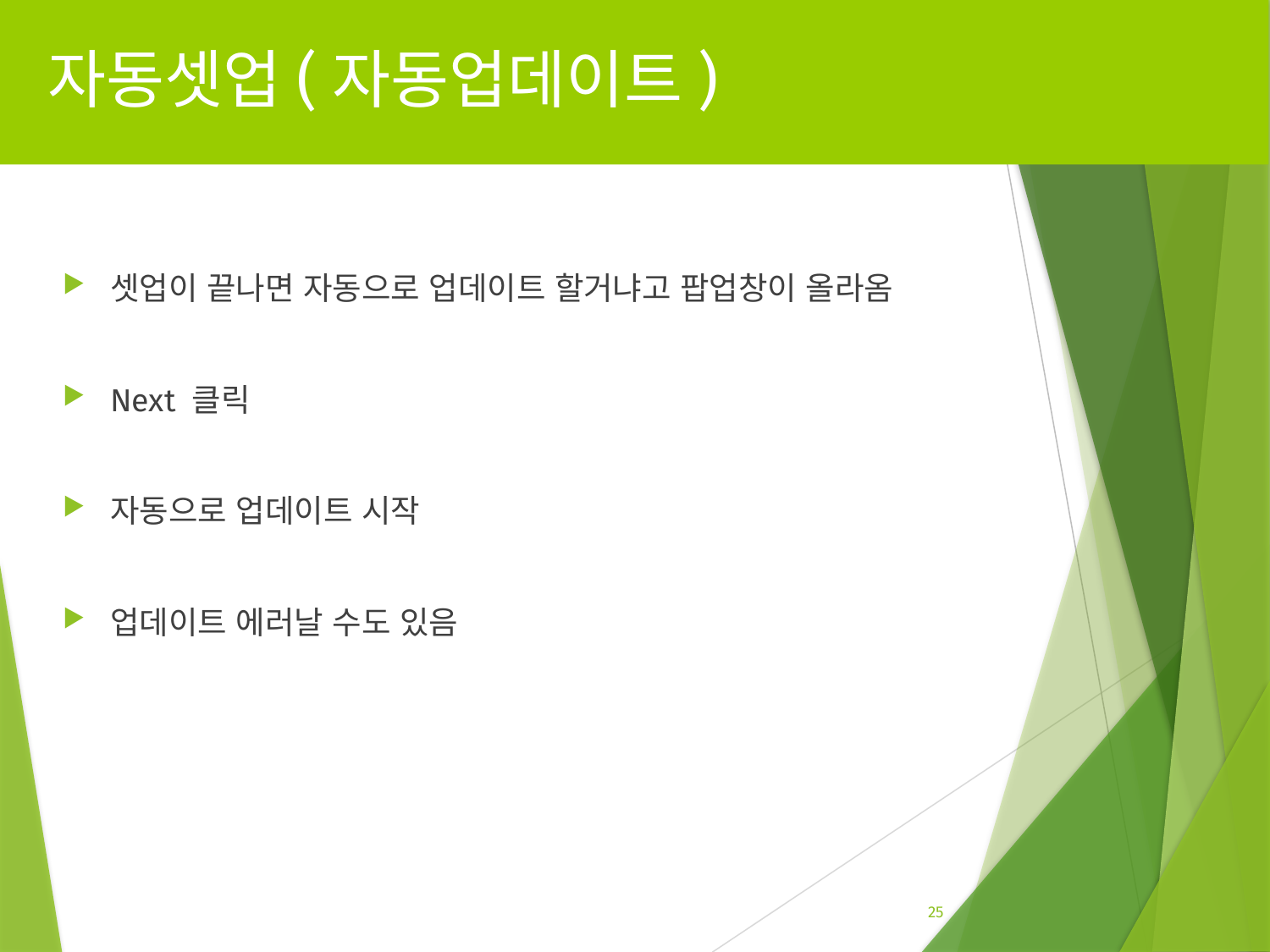

# 자동셋업(자동업데이트)

셋업이 끝나면 자동으로 업데이트 할거냐고 팝업창이 올라옴

Next 클릭

자동으로 업데이트 시작

업데이트 에러날 수도 있음
25